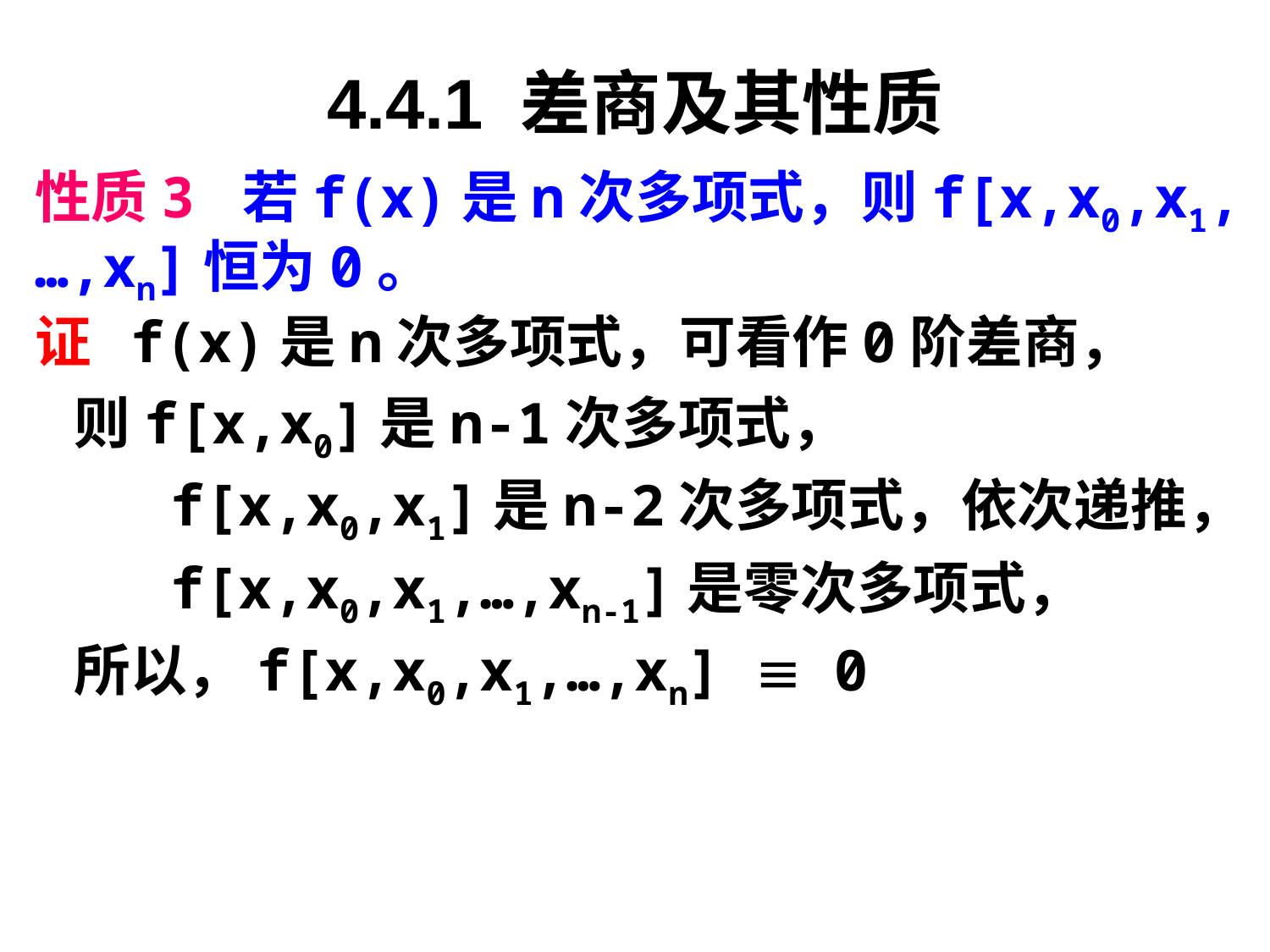

# 4.4.1 差商及其性质
性质3 若f(x)是n次多项式，则f[x,x0,x1,…,xn]恒为0。
证  f(x)是n次多项式，可看作0阶差商，
  则f[x,x0]是n-1次多项式，
    f[x,x0,x1]是n-2次多项式，依次递推，
    f[x,x0,x1,…,xn-1]是零次多项式，
  所以，f[x,x0,x1,…,xn] ≡ 0